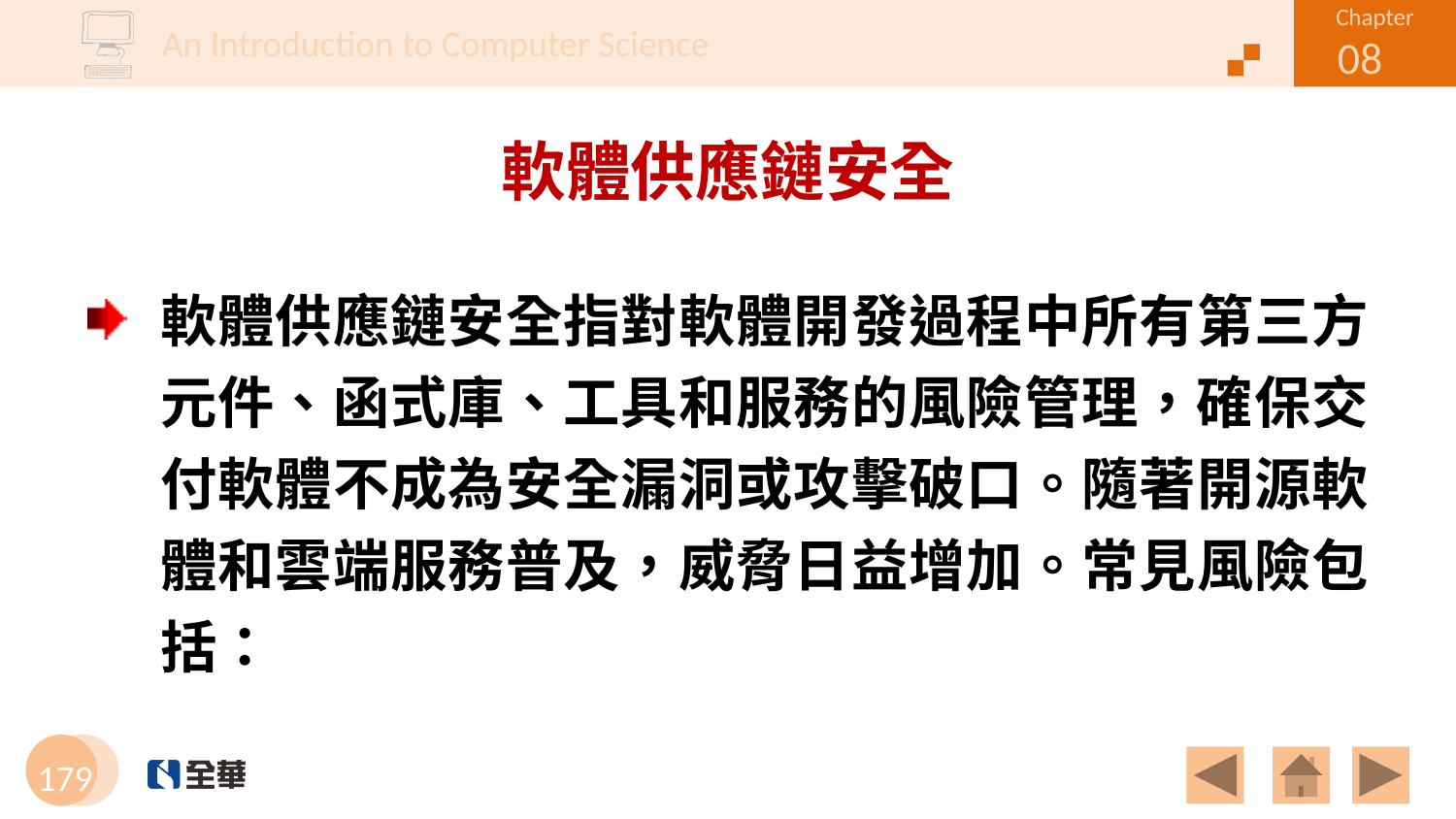

# 軟體供應鏈安全
軟體供應鏈安全指對軟體開發過程中所有第三方元件、函式庫、工具和服務的風險管理，確保交付軟體不成為安全漏洞或攻擊破口。隨著開源軟體和雲端服務普及，威脅日益增加。常見風險包括：